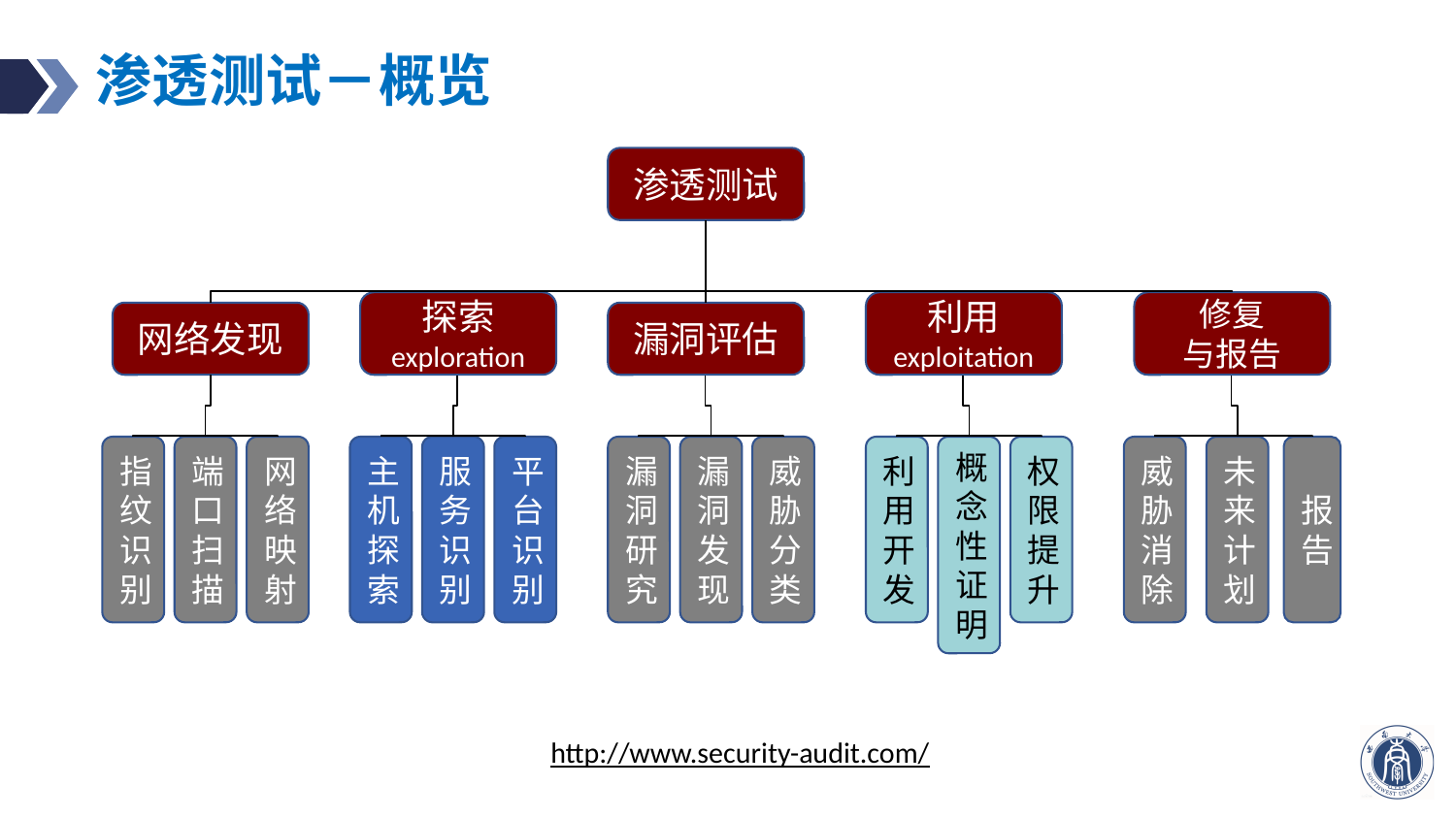

# 渗透测试－概览
渗透测试
探索
exploration
利用
exploitation
修复
与报告
网络发现
漏洞评估
指纹识别
端口扫描
网络映射
主机探索
服务识别
平台识别
漏洞研究
漏洞发现
威胁分类
利用开发
权限提升
威胁消除
未来计划
报告
概念性证明
http://www.security-audit.com/
78